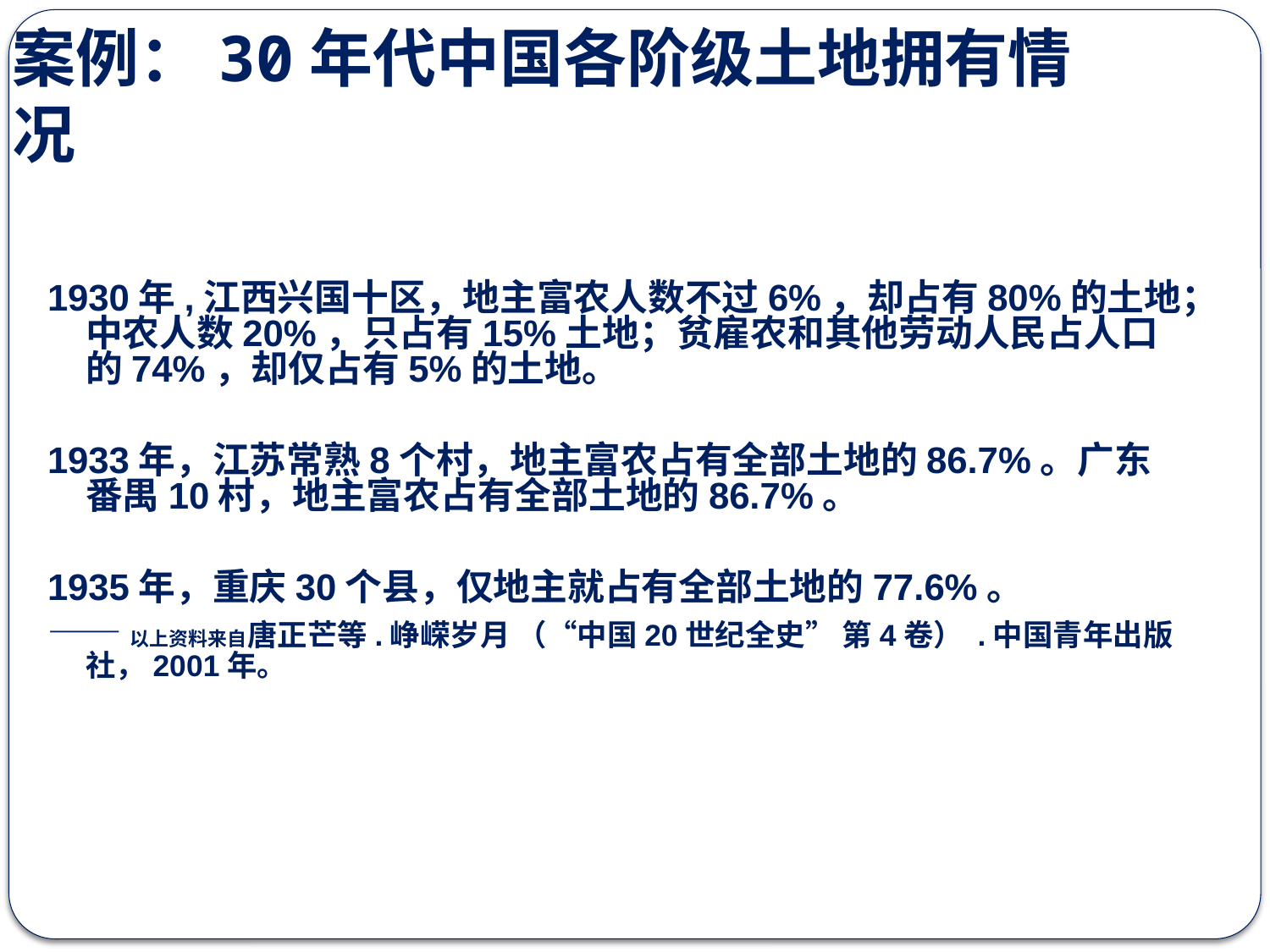

案例：30年代中国各阶级土地拥有情况
1930年,江西兴国十区，地主富农人数不过6%，却占有80%的土地；中农人数20%，只占有15%土地；贫雇农和其他劳动人民占人口的74%，却仅占有5%的土地。

1933年，江苏常熟8个村，地主富农占有全部土地的86.7%。广东番禺10村，地主富农占有全部土地的86.7%。

1935年，重庆30个县，仅地主就占有全部土地的77.6%。
——以上资料来自唐正芒等.峥嵘岁月 （“中国20世纪全史” 第4卷） .中国青年出版社，2001年。